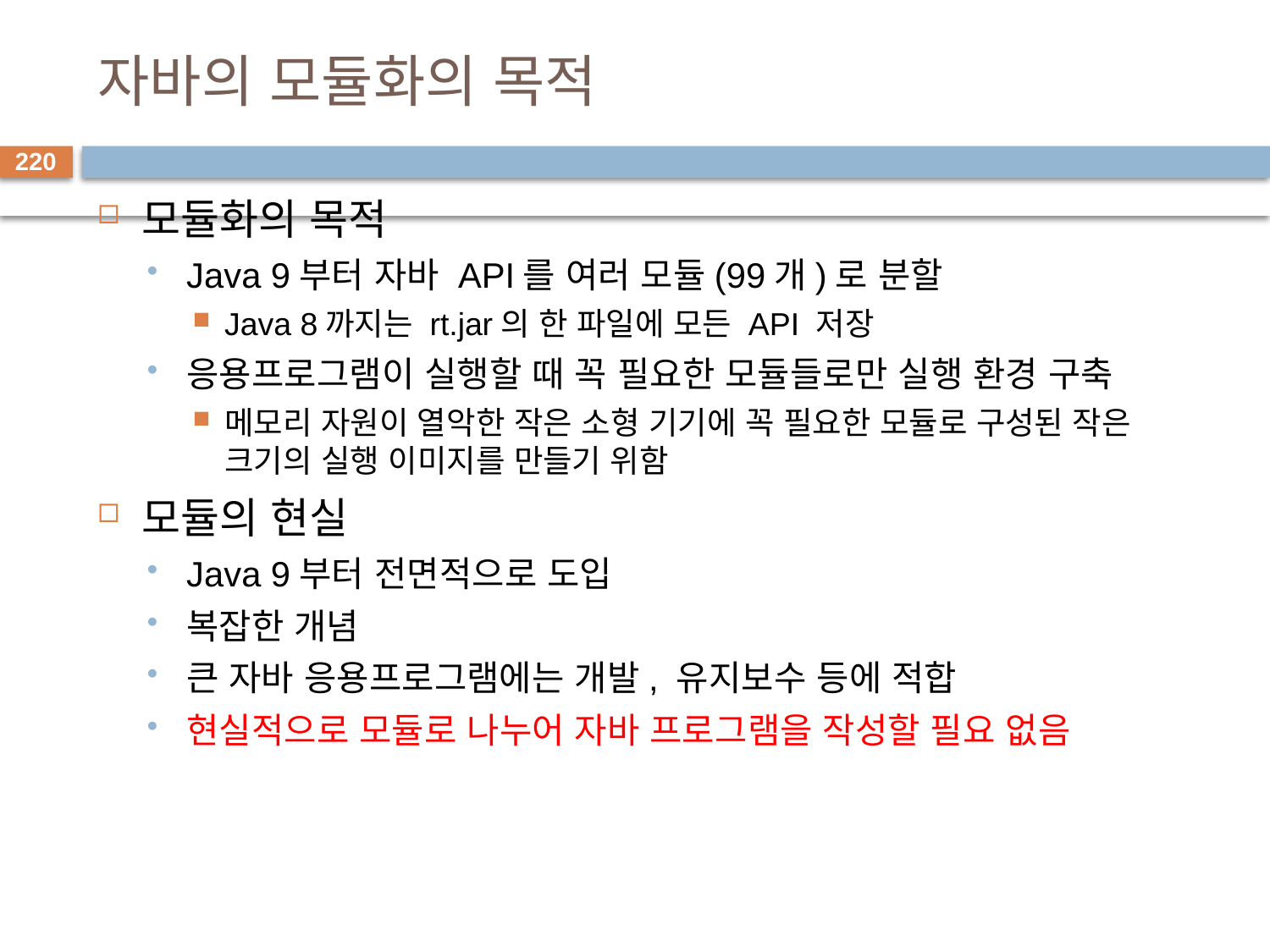

# 자바의 모듈화의 목적
220
모듈화의 목적
Java 9부터 자바 API를 여러 모듈(99개)로 분할
Java 8까지는 rt.jar의 한 파일에 모든 API 저장
응용프로그램이 실행할 때 꼭 필요한 모듈들로만 실행 환경 구축
메모리 자원이 열악한 작은 소형 기기에 꼭 필요한 모듈로 구성된 작은 크기의 실행 이미지를 만들기 위함
모듈의 현실
Java 9부터 전면적으로 도입
복잡한 개념
큰 자바 응용프로그램에는 개발, 유지보수 등에 적합
현실적으로 모듈로 나누어 자바 프로그램을 작성할 필요 없음